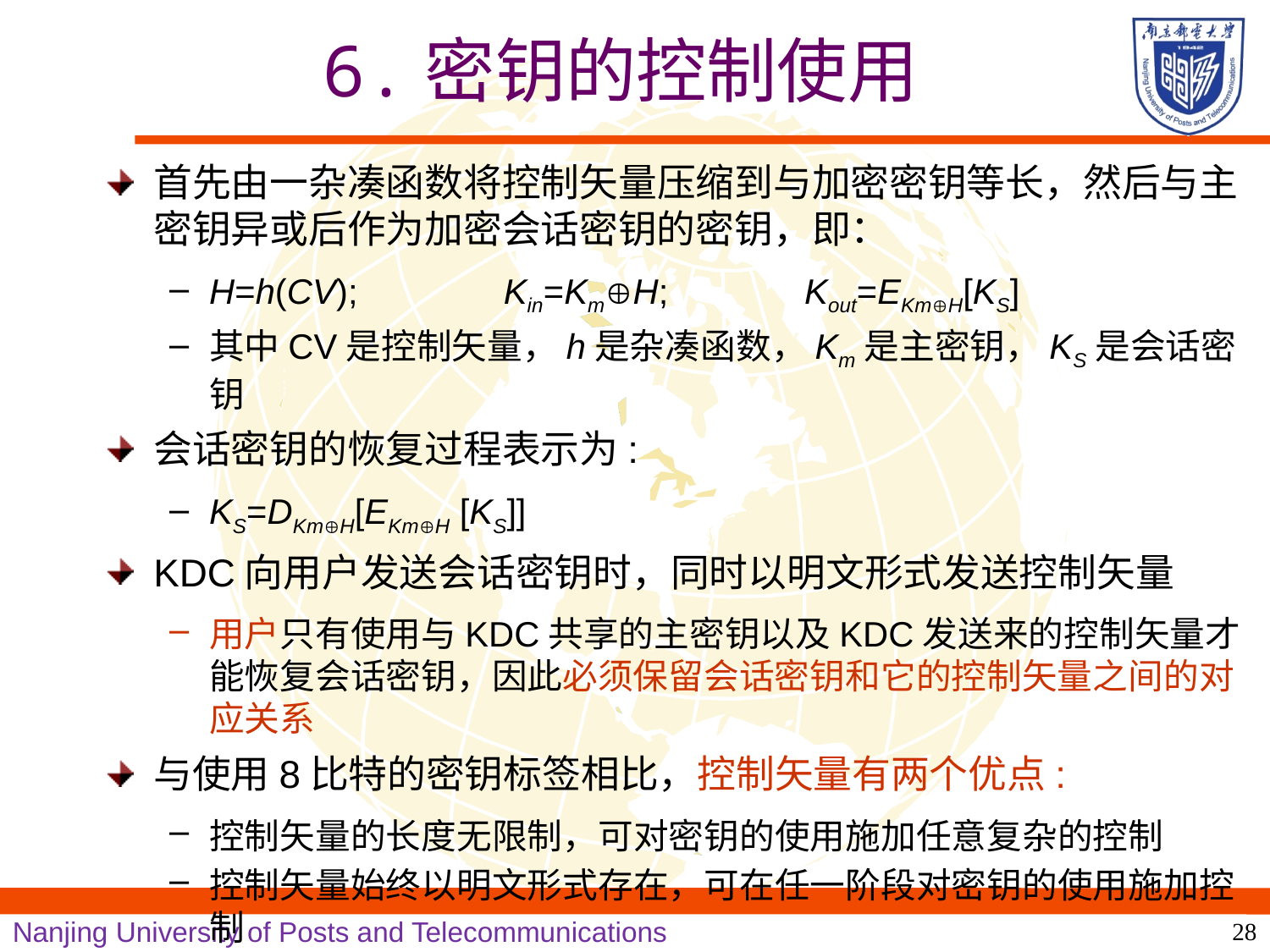

# 6.密钥的控制使用
首先由一杂凑函数将控制矢量压缩到与加密密钥等长，然后与主密钥异或后作为加密会话密钥的密钥，即：
H=h(CV);               Kin=Km⊕H;              Kout=EKm⊕H[KS]
其中CV是控制矢量，h是杂凑函数，Km是主密钥，KS是会话密钥
会话密钥的恢复过程表示为:
KS=DKm⊕H[EKm⊕H [KS]]
KDC向用户发送会话密钥时，同时以明文形式发送控制矢量
用户只有使用与KDC共享的主密钥以及KDC发送来的控制矢量才能恢复会话密钥，因此必须保留会话密钥和它的控制矢量之间的对应关系
与使用8比特的密钥标签相比，控制矢量有两个优点:
控制矢量的长度无限制，可对密钥的使用施加任意复杂的控制
控制矢量始终以明文形式存在，可在任一阶段对密钥的使用施加控制

28